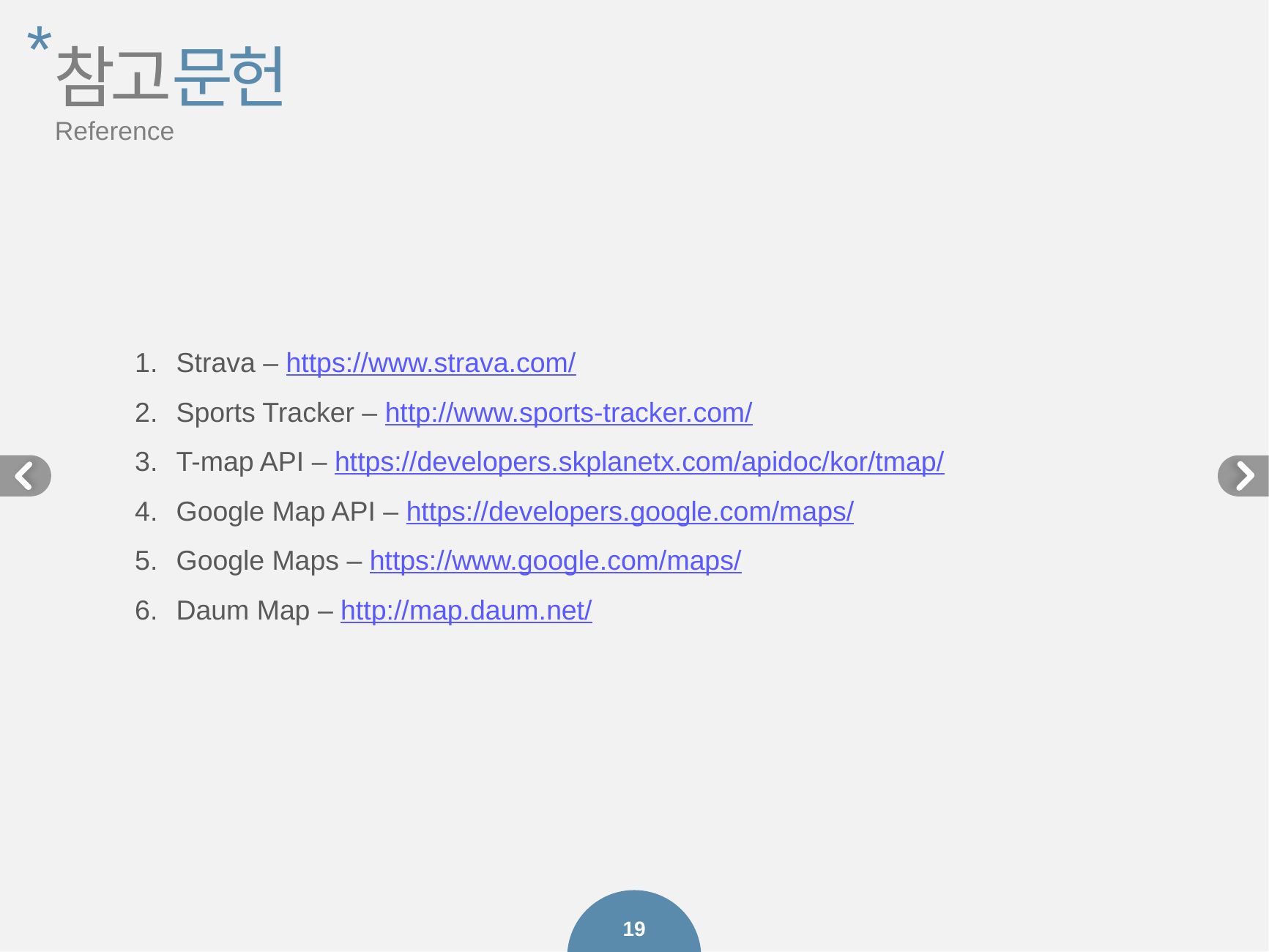

*
참고문헌
Reference
Strava – https://www.strava.com/
Sports Tracker – http://www.sports-tracker.com/
T-map API – https://developers.skplanetx.com/apidoc/kor/tmap/
Google Map API – https://developers.google.com/maps/
Google Maps – https://www.google.com/maps/
Daum Map – http://map.daum.net/